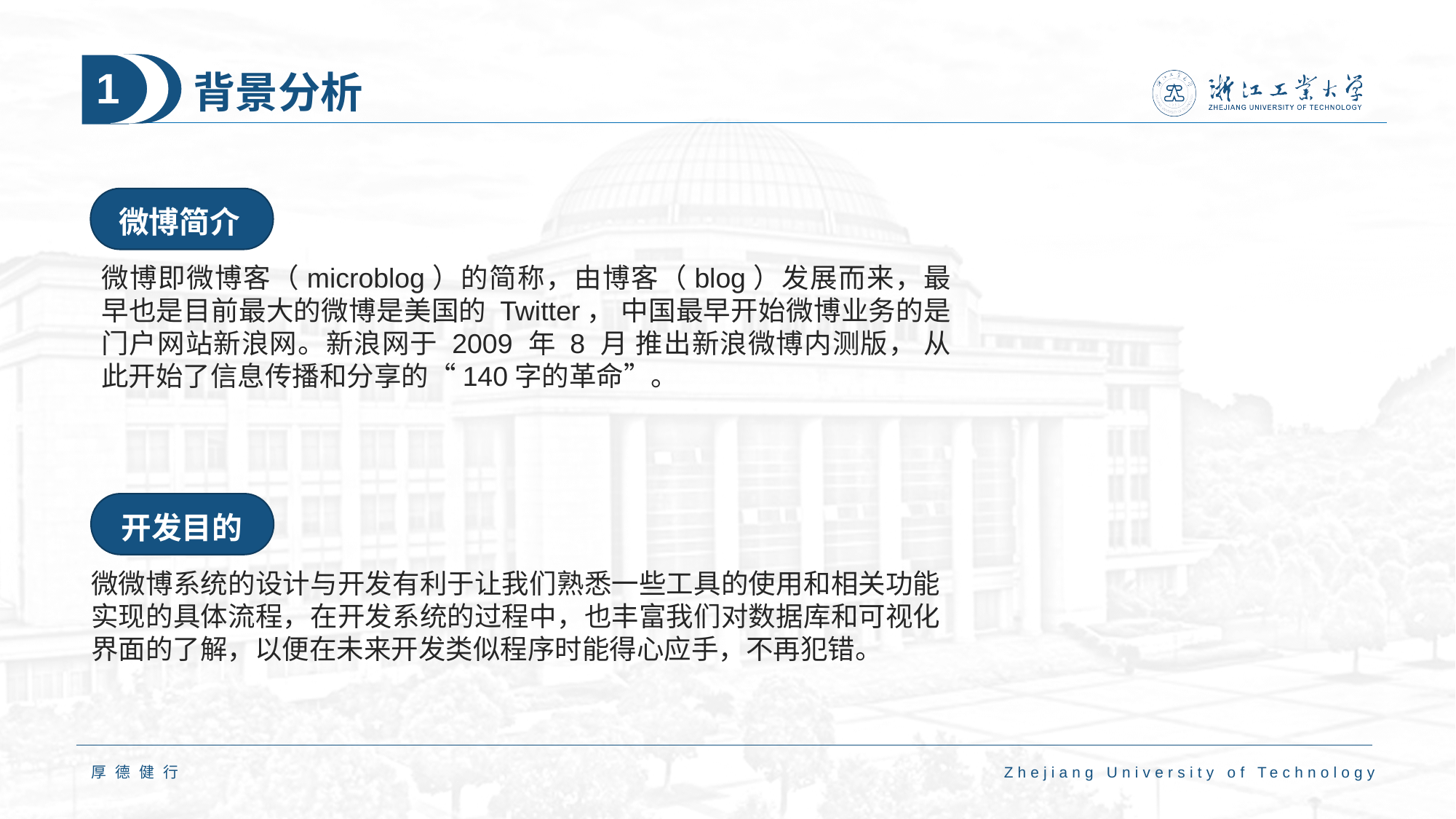

# 背景分析
1
微博简介

微博即微博客（microblog）的简称，由博客（blog）发展而来，最早也是目前最大的微博是美国的 Twitter， 中国最早开始微博业务的是门户网站新浪网。新浪网于 2009 年 8 月 推出新浪微博内测版， 从此开始了信息传播和分享的“140字的革命”。
开发目的

微微博系统的设计与开发有利于让我们熟悉一些工具的使用和相关功能实现的具体流程，在开发系统的过程中，也丰富我们对数据库和可视化界面的了解，以便在未来开发类似程序时能得心应手，不再犯错。

厚德健行
Zhejiang University of Technology